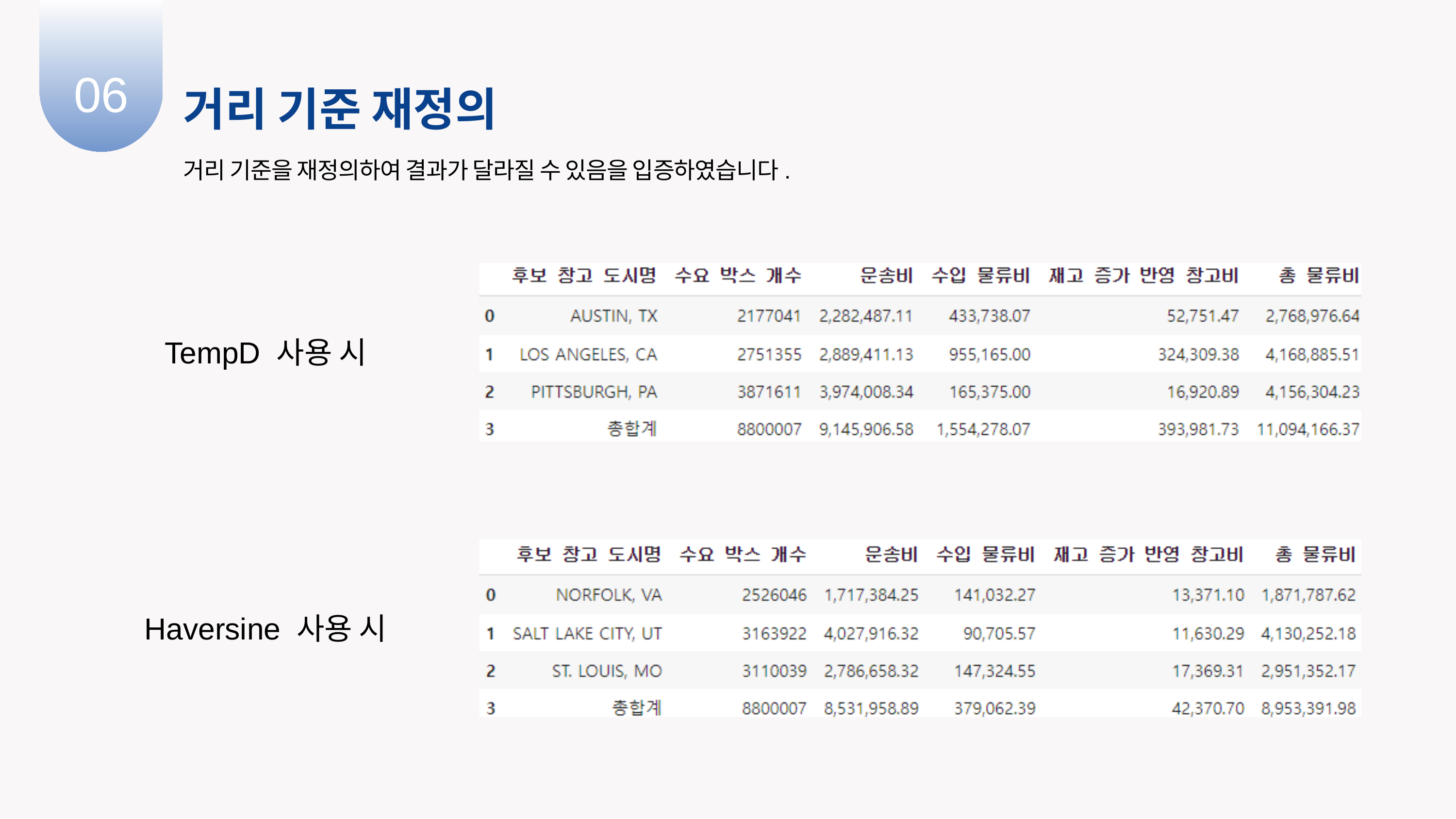

06
거리 기준 재정의
거리 기준을 재정의하여 결과가 달라질 수 있음을 입증하였습니다.

TempD 사용 시

Haversine 사용 시